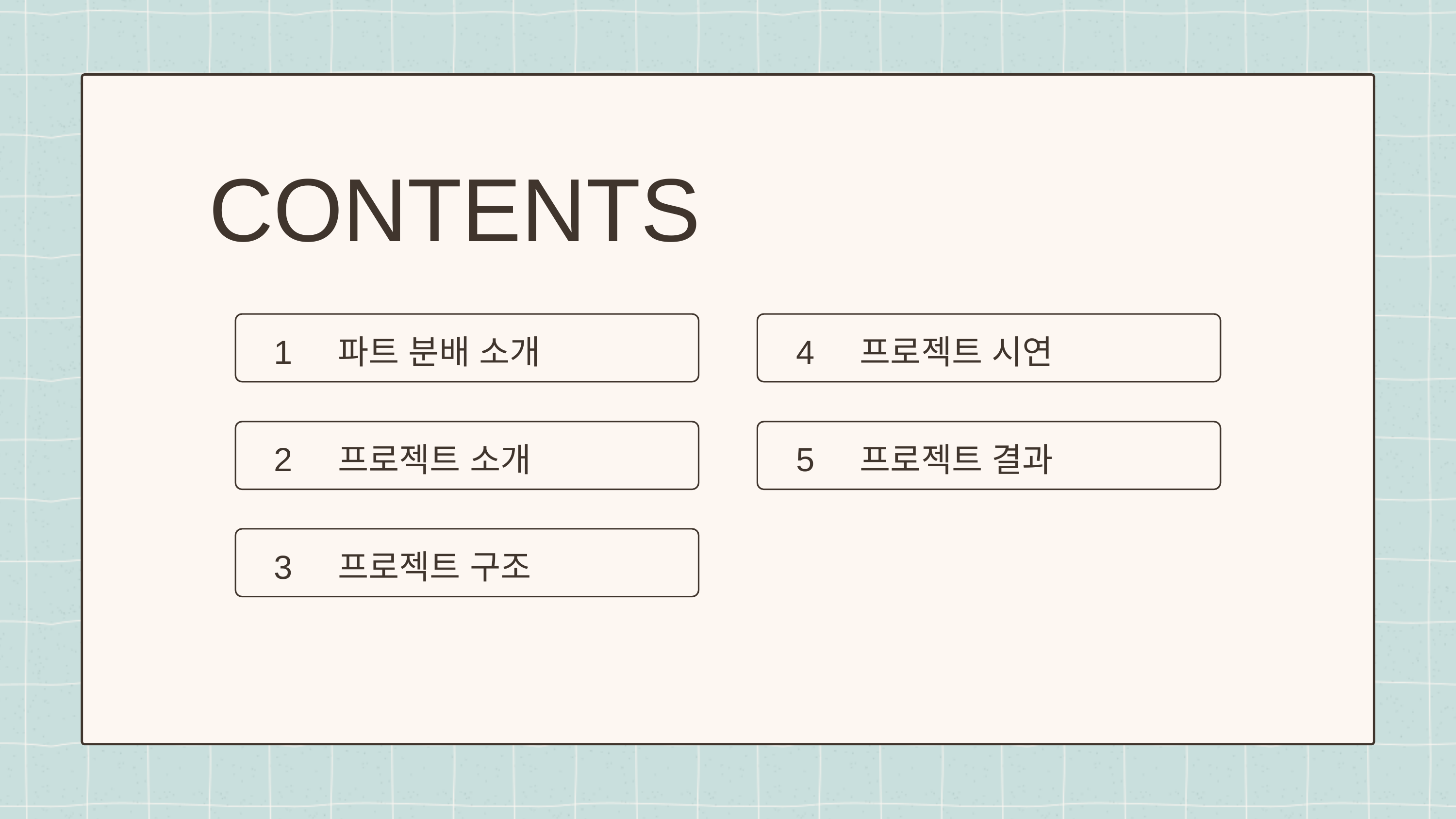

CONTENTS

1
파트 분배 소개
4
프로젝트 시연

2
5
프로젝트 소개
프로젝트 결과

프로젝트 구조
3